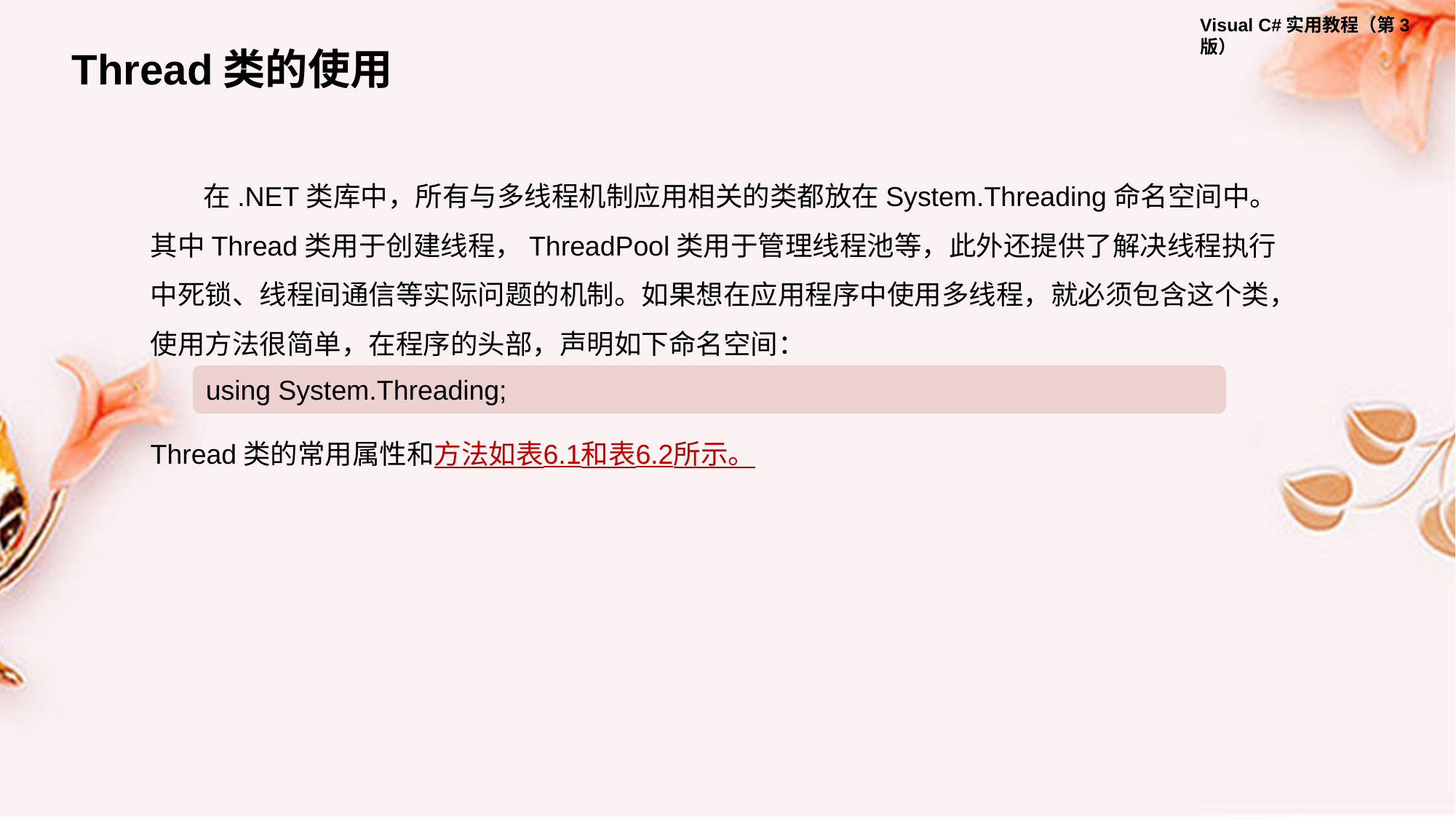

Thread类的使用
在.NET类库中，所有与多线程机制应用相关的类都放在System.Threading命名空间中。其中Thread类用于创建线程，ThreadPool类用于管理线程池等，此外还提供了解决线程执行中死锁、线程间通信等实际问题的机制。如果想在应用程序中使用多线程，就必须包含这个类，使用方法很简单，在程序的头部，声明如下命名空间：
using System.Threading;
Thread类的常用属性和方法如表6.1和表6.2所示。